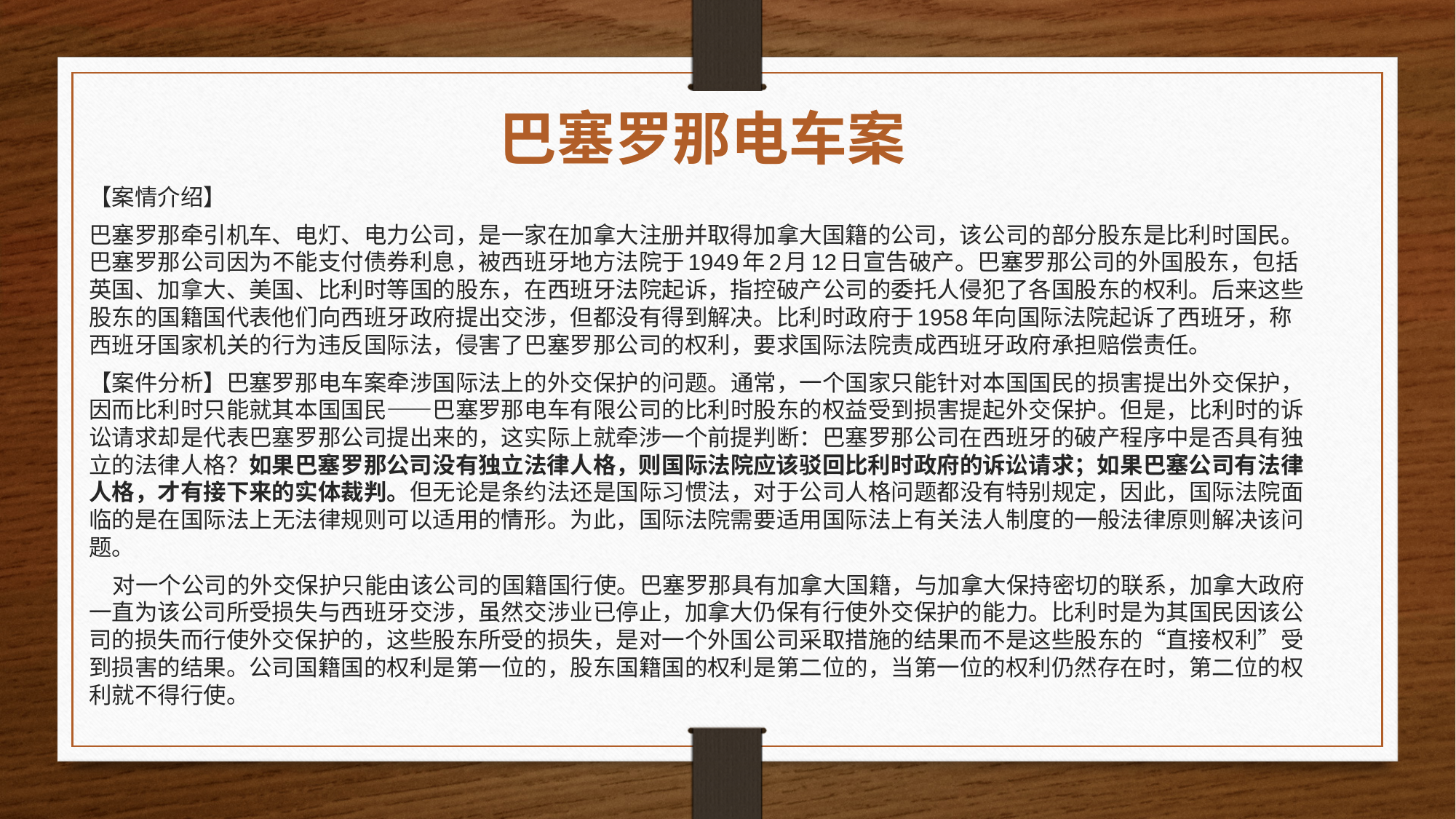

# 巴塞罗那电车案
【案情介绍】
巴塞罗那牵引机车、电灯、电力公司，是一家在加拿大注册并取得加拿大国籍的公司，该公司的部分股东是比利时国民。巴塞罗那公司因为不能支付债券利息，被西班牙地方法院于1949年2月12日宣告破产。巴塞罗那公司的外国股东，包括英国、加拿大、美国、比利时等国的股东，在西班牙法院起诉，指控破产公司的委托人侵犯了各国股东的权利。后来这些股东的国籍国代表他们向西班牙政府提出交涉，但都没有得到解决。比利时政府于1958年向国际法院起诉了西班牙，称西班牙国家机关的行为违反国际法，侵害了巴塞罗那公司的权利，要求国际法院责成西班牙政府承担赔偿责任。
【案件分析】巴塞罗那电车案牵涉国际法上的外交保护的问题。通常，一个国家只能针对本国国民的损害提出外交保护，因而比利时只能就其本国国民——巴塞罗那电车有限公司的比利时股东的权益受到损害提起外交保护。但是，比利时的诉讼请求却是代表巴塞罗那公司提出来的，这实际上就牵涉一个前提判断：巴塞罗那公司在西班牙的破产程序中是否具有独立的法律人格？如果巴塞罗那公司没有独立法律人格，则国际法院应该驳回比利时政府的诉讼请求；如果巴塞公司有法律人格，才有接下来的实体裁判。但无论是条约法还是国际习惯法，对于公司人格问题都没有特别规定，因此，国际法院面临的是在国际法上无法律规则可以适用的情形。为此，国际法院需要适用国际法上有关法人制度的一般法律原则解决该问题。
    对一个公司的外交保护只能由该公司的国籍国行使。巴塞罗那具有加拿大国籍，与加拿大保持密切的联系，加拿大政府一直为该公司所受损失与西班牙交涉，虽然交涉业已停止，加拿大仍保有行使外交保护的能力。比利时是为其国民因该公司的损失而行使外交保护的，这些股东所受的损失，是对一个外国公司采取措施的结果而不是这些股东的“直接权利”受到损害的结果。公司国籍国的权利是第一位的，股东国籍国的权利是第二位的，当第一位的权利仍然存在时，第二位的权利就不得行使。